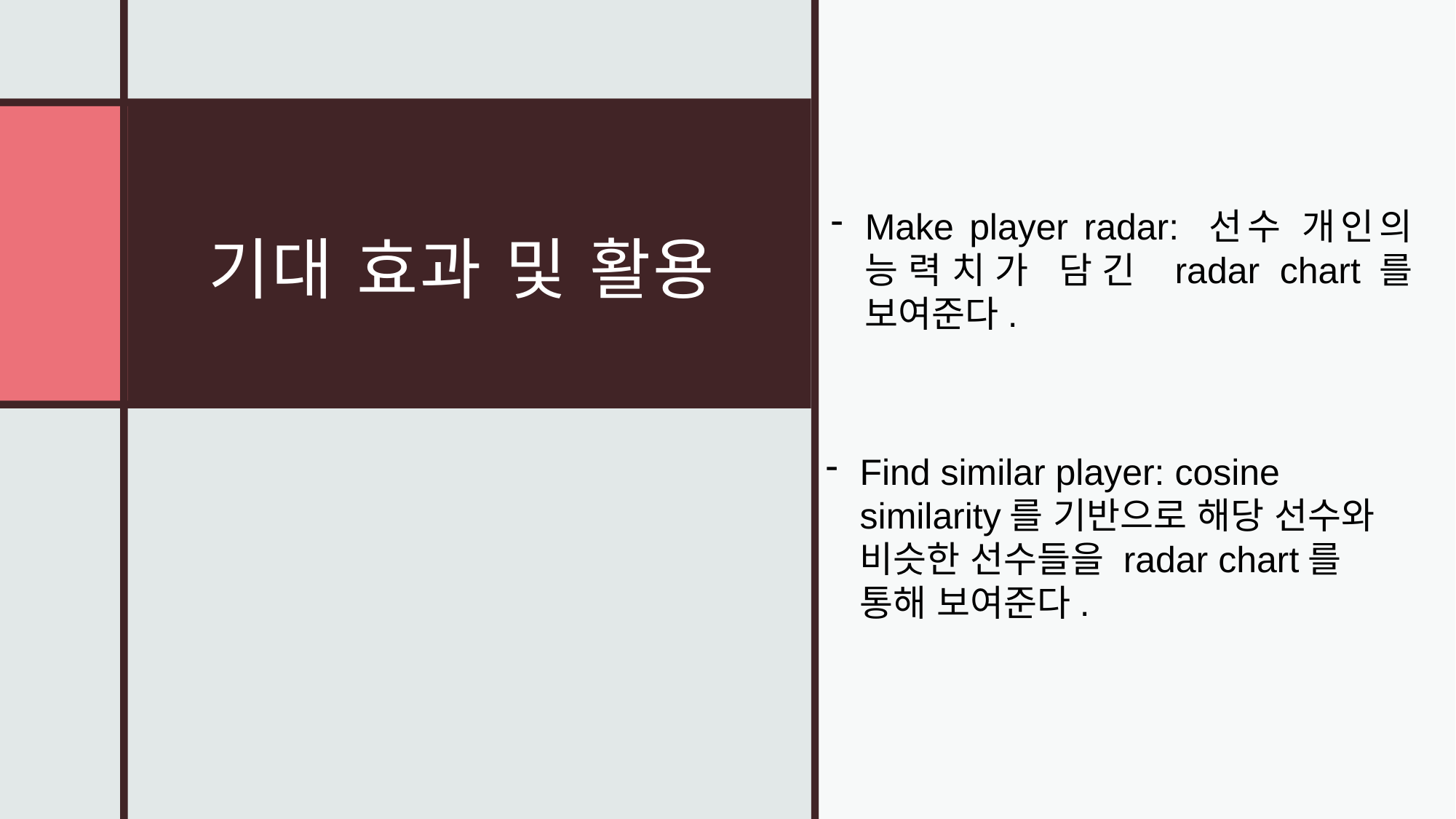

# 기대 효과 및 활용
Make player radar: 선수 개인의 능력치가 담긴 radar chart를 보여준다.

Find similar player: cosine similarity를 기반으로 해당 선수와 비슷한 선수들을 radar chart를 통해 보여준다.